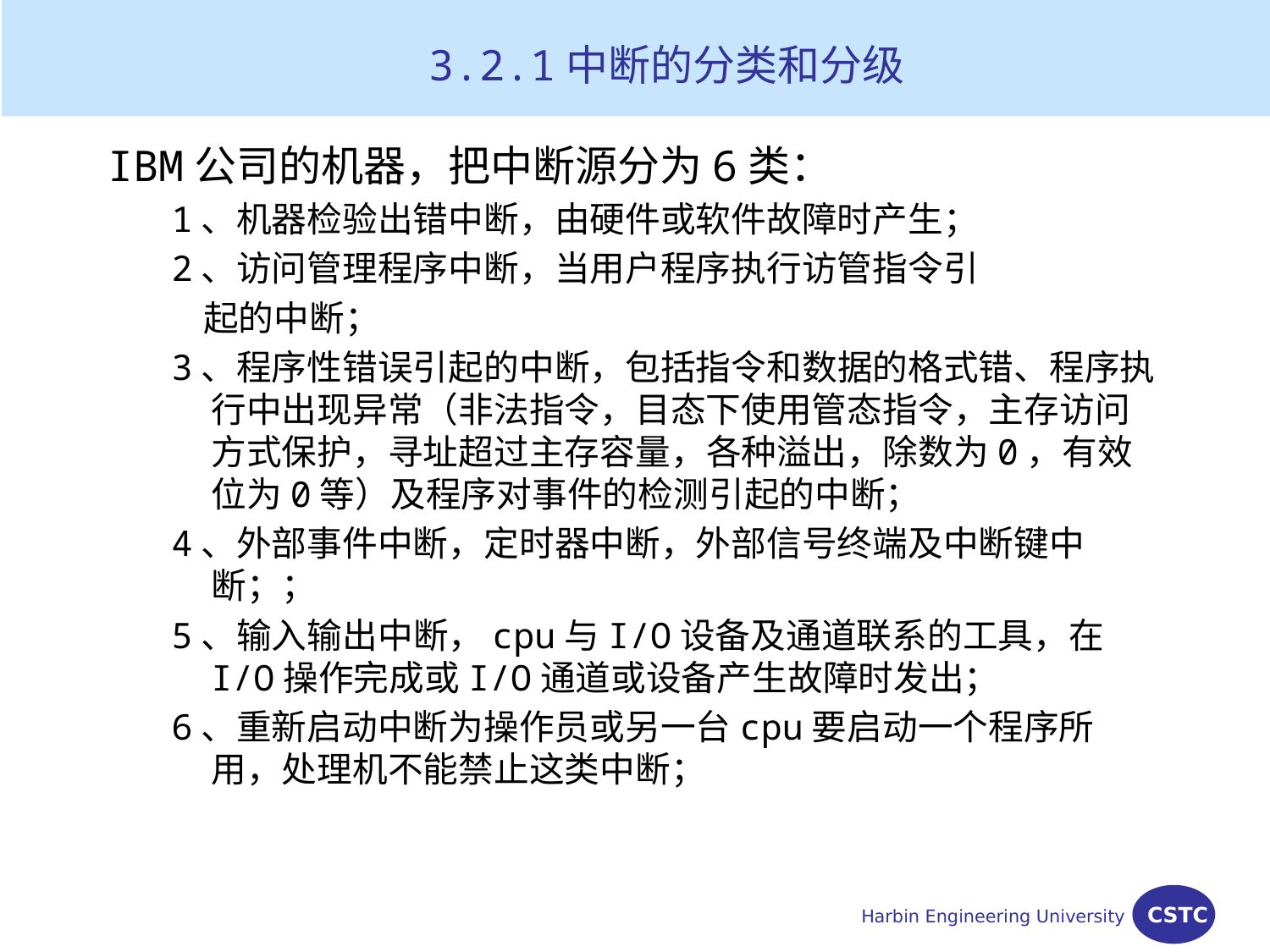

3.2.1中断的分类和分级
IBM公司的机器，把中断源分为6类：
1、机器检验出错中断，由硬件或软件故障时产生；
2、访问管理程序中断，当用户程序执行访管指令引
   起的中断；
3、程序性错误引起的中断，包括指令和数据的格式错、程序执行中出现异常（非法指令，目态下使用管态指令，主存访问方式保护，寻址超过主存容量，各种溢出，除数为0，有效位为0等）及程序对事件的检测引起的中断；
4、外部事件中断，定时器中断，外部信号终端及中断键中断；；
5、输入输出中断，cpu与I/O设备及通道联系的工具，在I/O操作完成或I/O通道或设备产生故障时发出；
6、重新启动中断为操作员或另一台cpu要启动一个程序所用，处理机不能禁止这类中断；
Harbin Engineering University